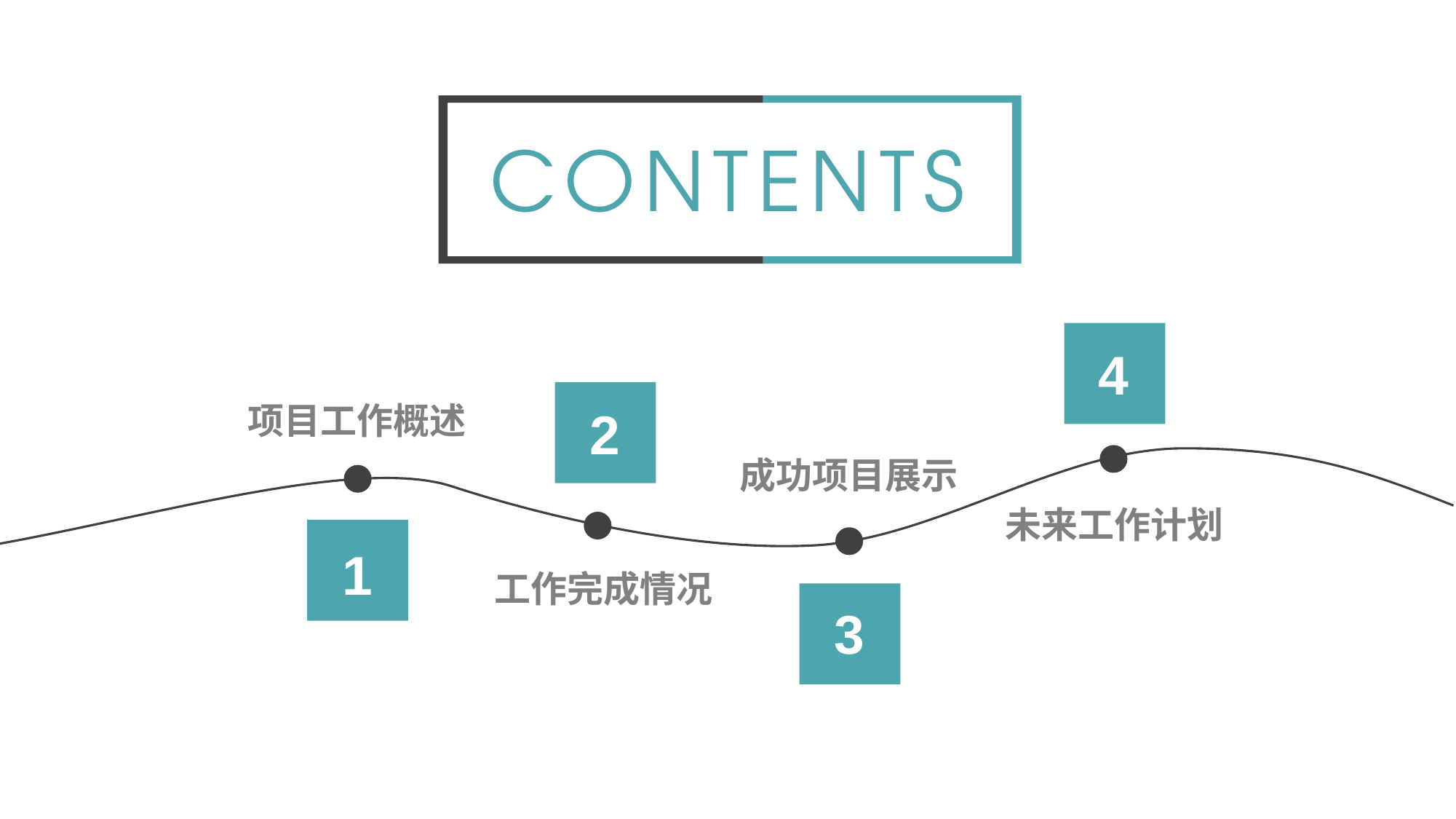

CONTENTS

4

2
项目工作概述

成功项目展示

未来工作计划

1

工作完成情况

3